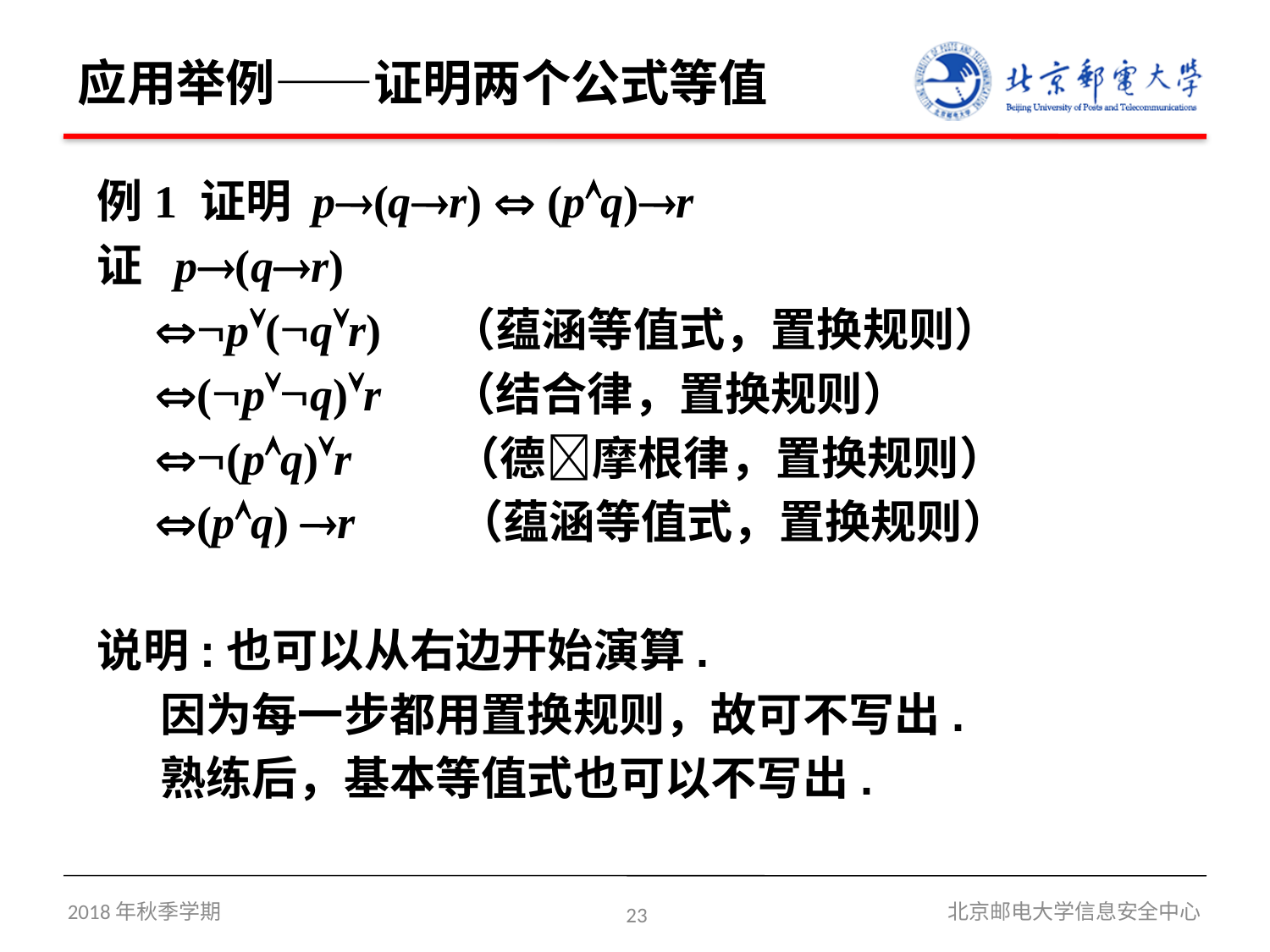

# 应用举例——证明两个公式等值
例1 证明 p→(q→r) ⇔ (p∧q)→r
证  p→(q→r)
     ⇔¬p∨(¬q∨r)     （蕴涵等值式，置换规则）
     ⇔(¬p∨¬q)∨r     （结合律，置换规则）
     ⇔¬(p∧q)∨r        （德⋅摩根律，置换规则）
     ⇔(p∧q) →r        （蕴涵等值式，置换规则）

说明:也可以从右边开始演算.
     因为每一步都用置换规则，故可不写出.
     熟练后，基本等值式也可以不写出.

2018年秋季学期
23